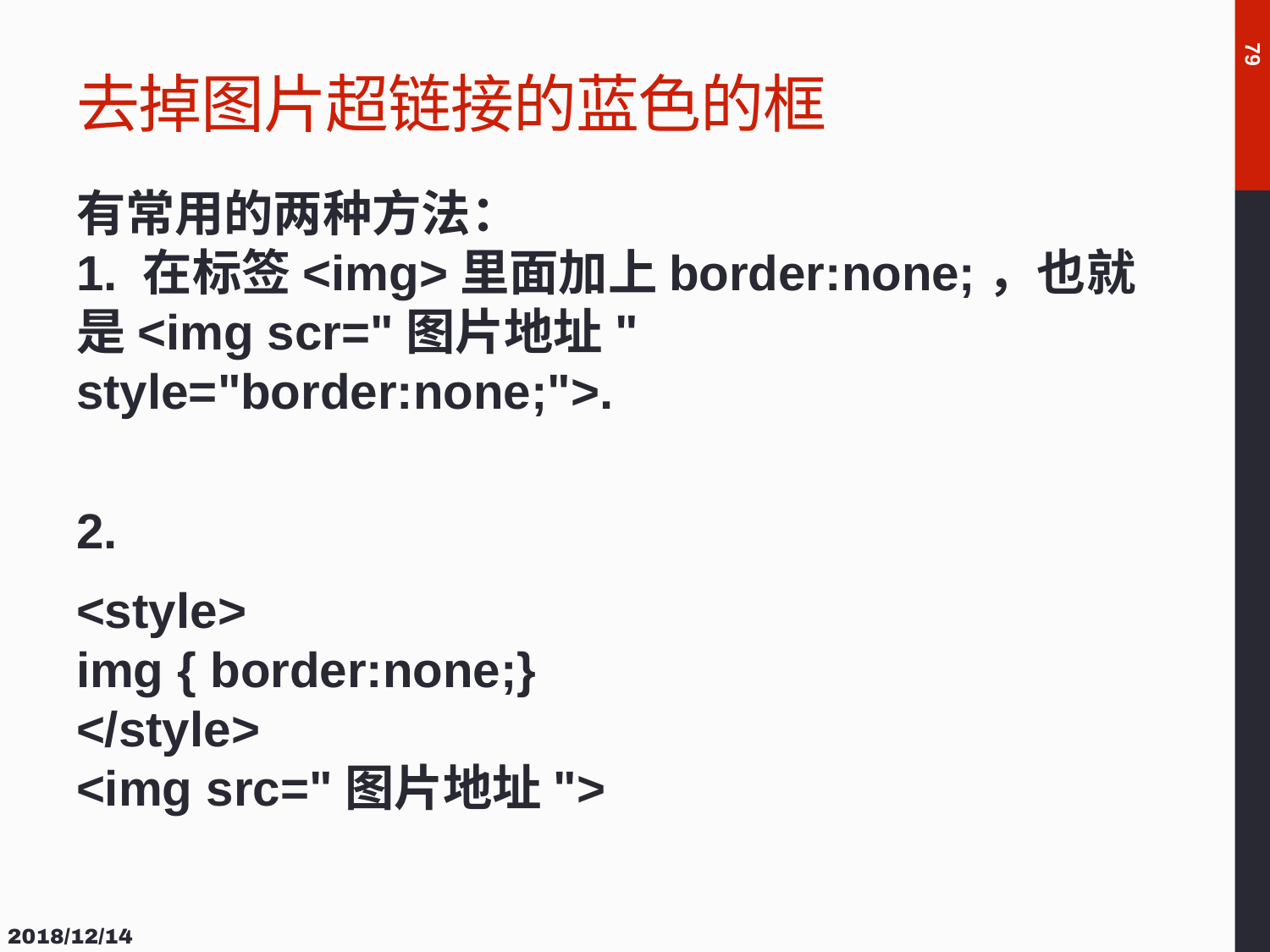

# 去掉图片超链接的蓝色的框
79
有常用的两种方法：
1. 在标签<img>里面加上border:none;，也就是<img scr="图片地址" style="border:none;">.
2.
<style>
img { border:none;}
</style>
<img src="图片地址">
2018/12/14